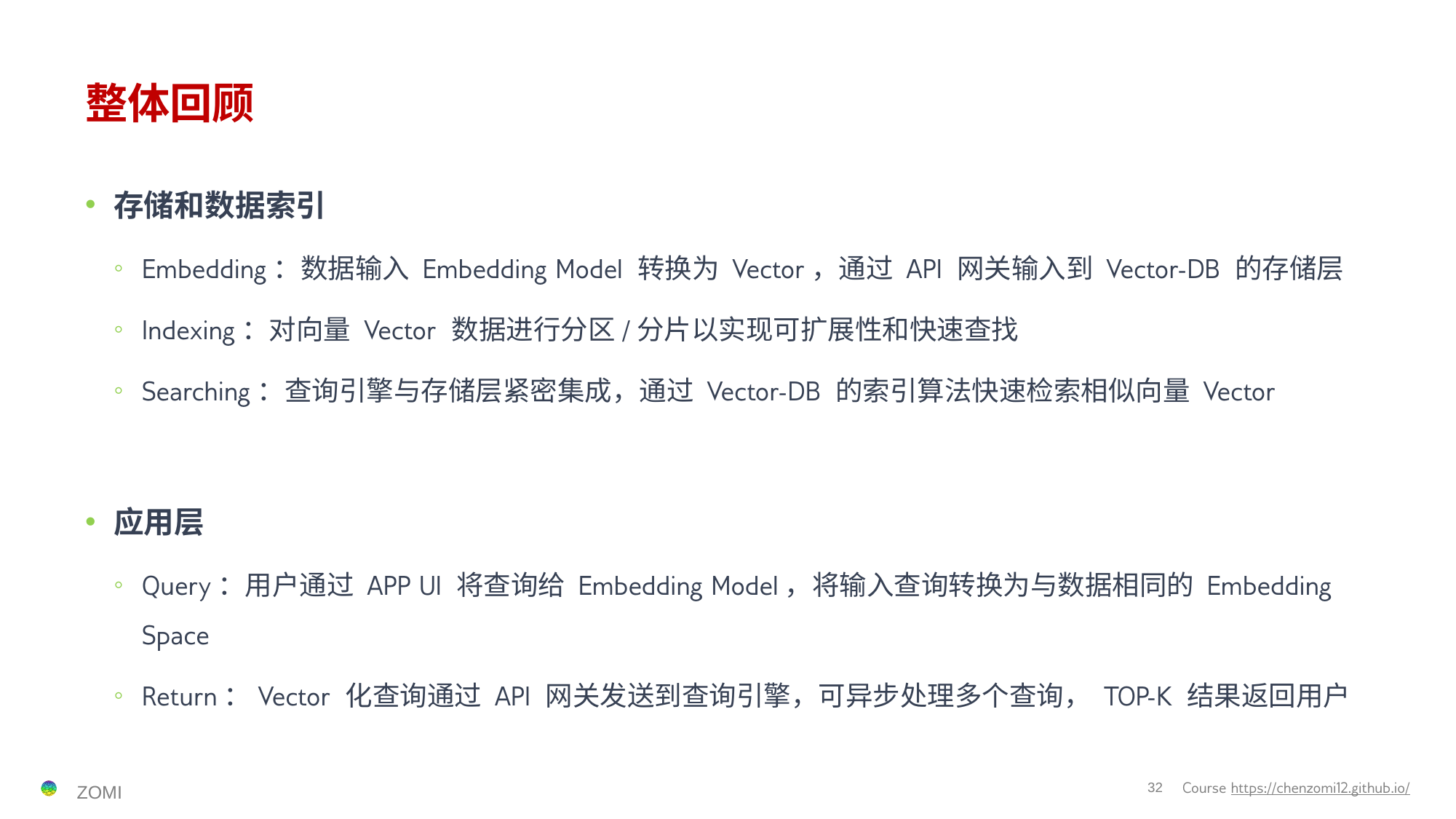

# 整体回顾
存储和数据索引
Embedding：数据输入 Embedding Model 转换为 Vector，通过 API 网关输入到 Vector-DB 的存储层
Indexing：对向量 Vector 数据进行分区/分片以实现可扩展性和快速查找
Searching：查询引擎与存储层紧密集成，通过 Vector-DB 的索引算法快速检索相似向量 Vector

应用层
Query：用户通过 APP UI 将查询给 Embedding Model，将输入查询转换为与数据相同的 Embedding Space
Return：Vector 化查询通过 API 网关发送到查询引擎，可异步处理多个查询， TOP-K 结果返回用户